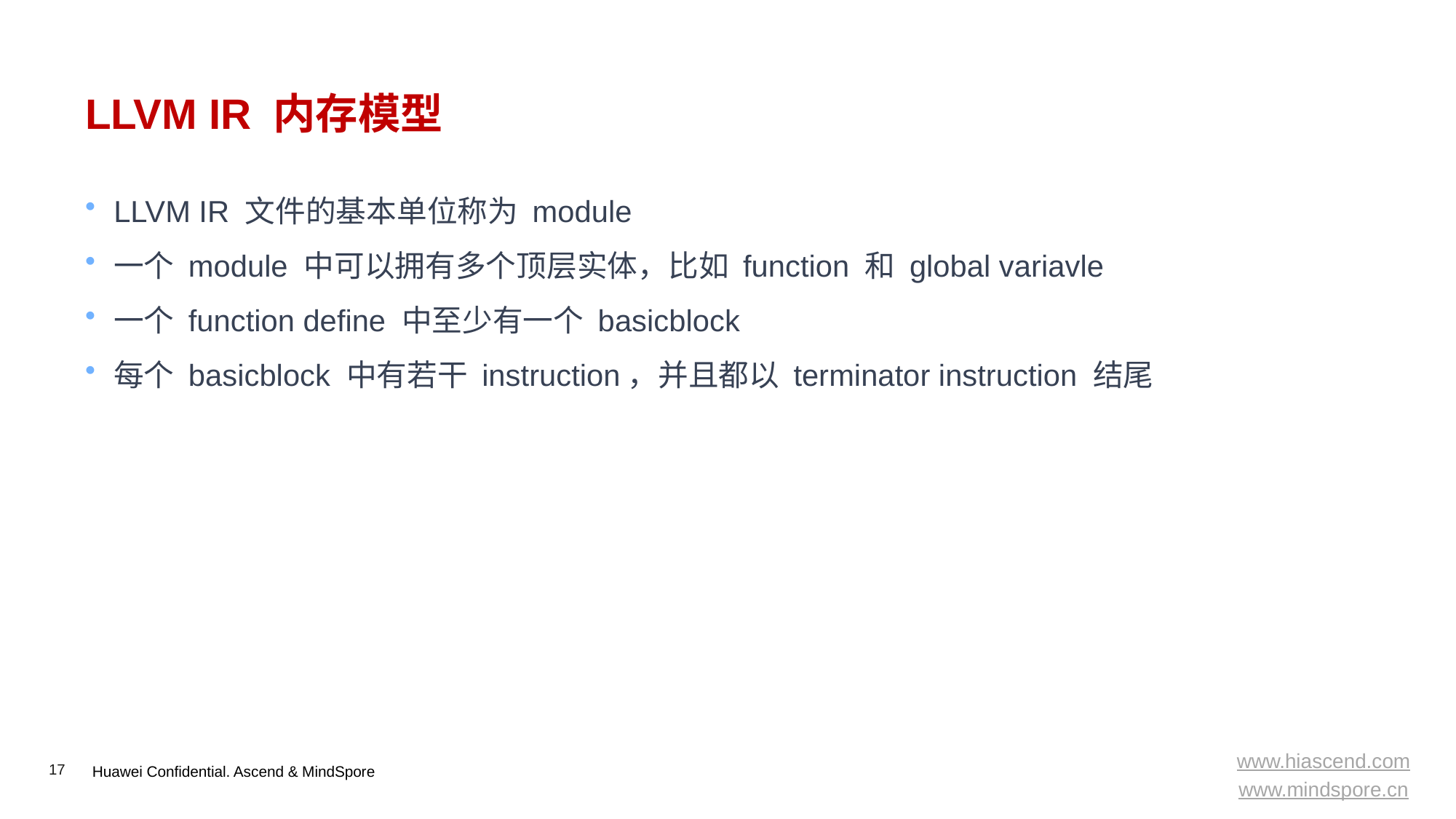

# LLVM IR 内存模型
LLVM IR 文件的基本单位称为 module
一个 module 中可以拥有多个顶层实体，比如 function 和 global variavle
一个 function define 中至少有一个 basicblock
每个 basicblock 中有若干 instruction，并且都以 terminator instruction 结尾